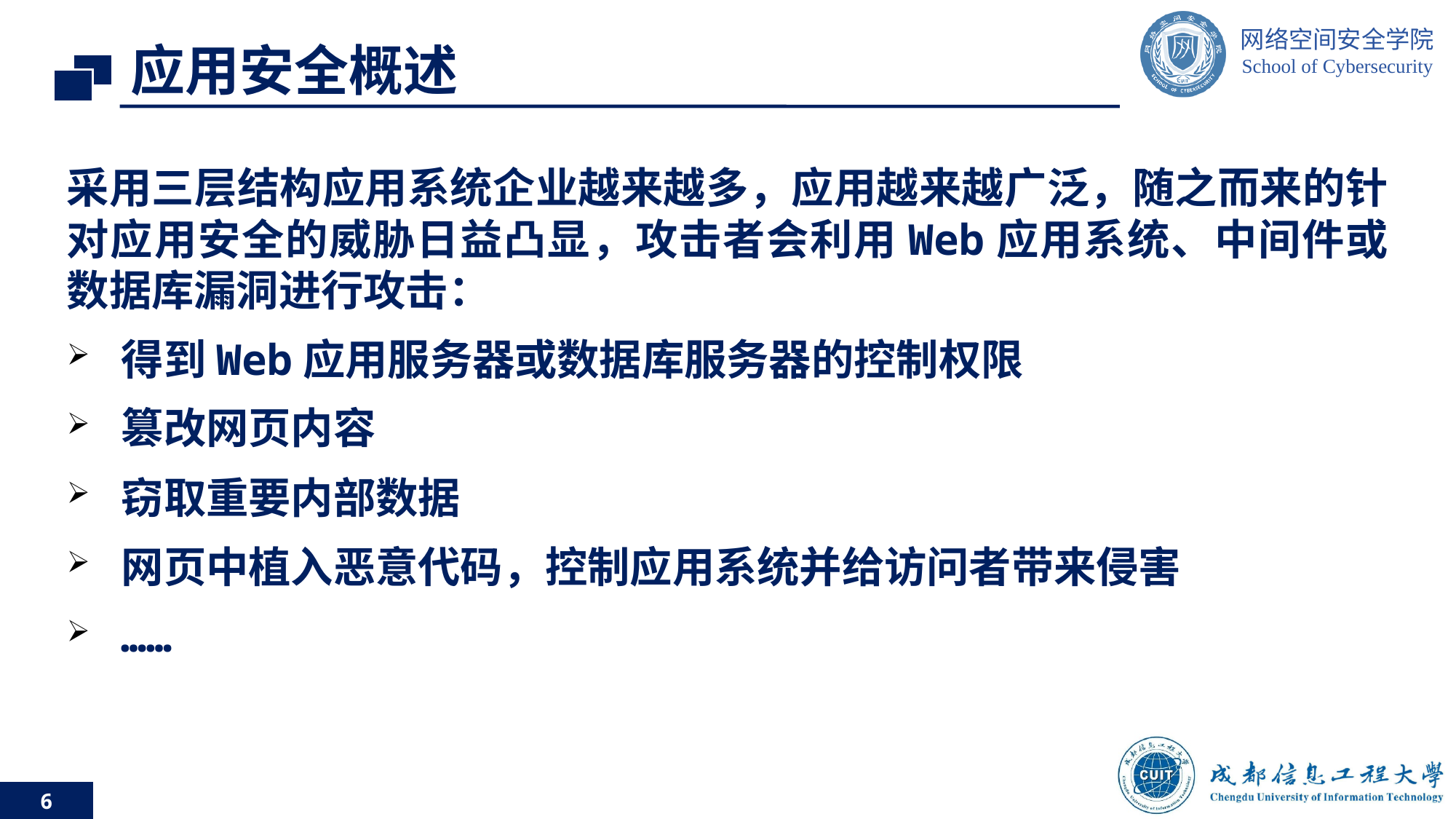

# 应用安全概述
采用三层结构应用系统企业越来越多，应用越来越广泛，随之而来的针对应用安全的威胁日益凸显，攻击者会利用Web应用系统、中间件或数据库漏洞进行攻击：
得到Web应用服务器或数据库服务器的控制权限
篡改网页内容
窃取重要内部数据
网页中植入恶意代码，控制应用系统并给访问者带来侵害
……

6